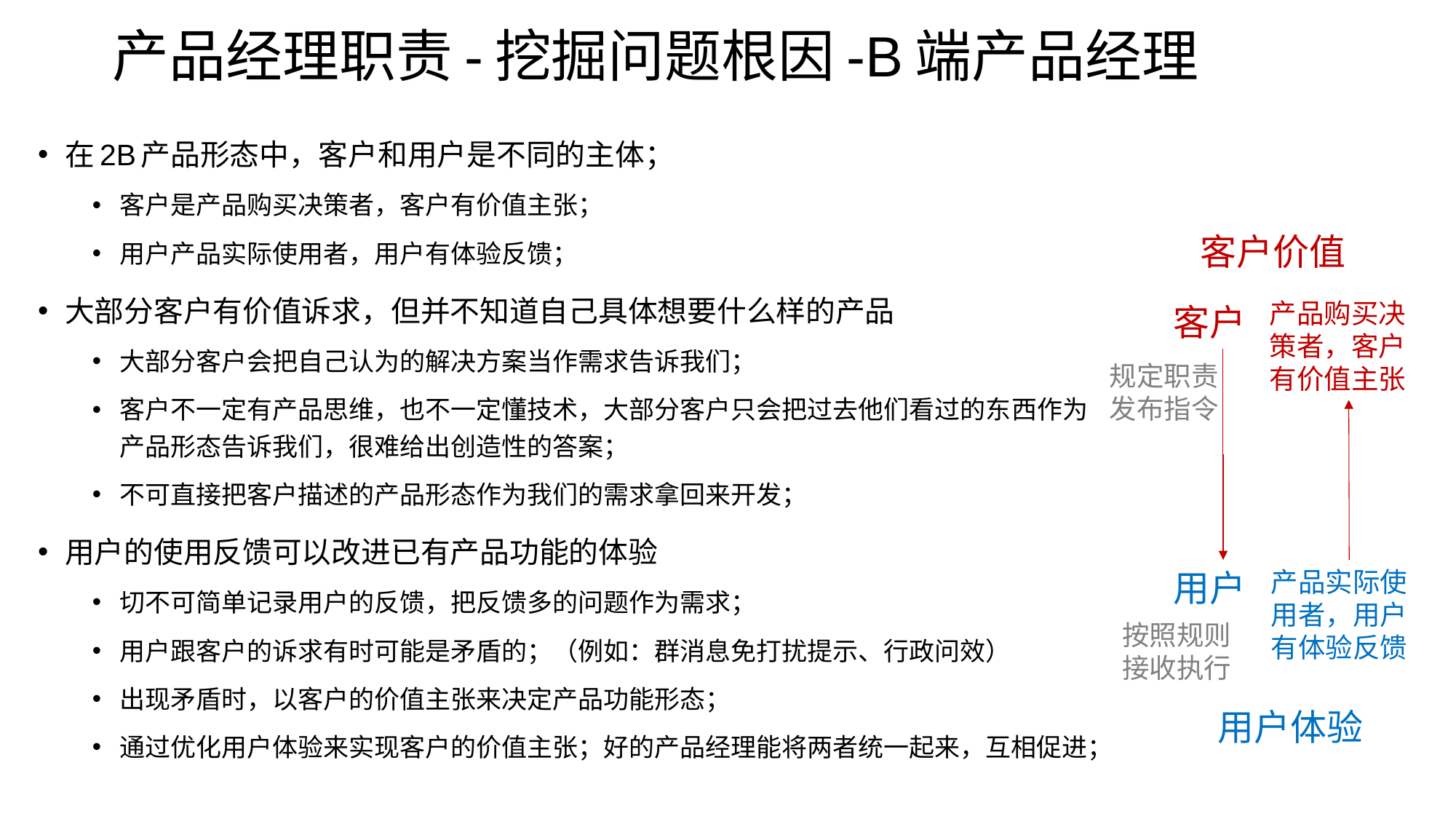

# 产品经理职责-挖掘问题根因-B端产品经理
在2B产品形态中，客户和用户是不同的主体；
客户是产品购买决策者，客户有价值主张；
用户产品实际使用者，用户有体验反馈；
大部分客户有价值诉求，但并不知道自己具体想要什么样的产品
大部分客户会把自己认为的解决方案当作需求告诉我们；
客户不一定有产品思维，也不一定懂技术，大部分客户只会把过去他们看过的东西作为产品形态告诉我们，很难给出创造性的答案；
不可直接把客户描述的产品形态作为我们的需求拿回来开发；
用户的使用反馈可以改进已有产品功能的体验
切不可简单记录用户的反馈，把反馈多的问题作为需求；
用户跟客户的诉求有时可能是矛盾的；（例如：群消息免打扰提示、行政问效）
出现矛盾时，以客户的价值主张来决定产品功能形态；
通过优化用户体验来实现客户的价值主张；好的产品经理能将两者统一起来，互相促进；
客户价值
产品购买决策者，客户有价值主张
客户
规定职责
发布指令
用户
产品实际使用者，用户有体验反馈
按照规则
接收执行
用户体验